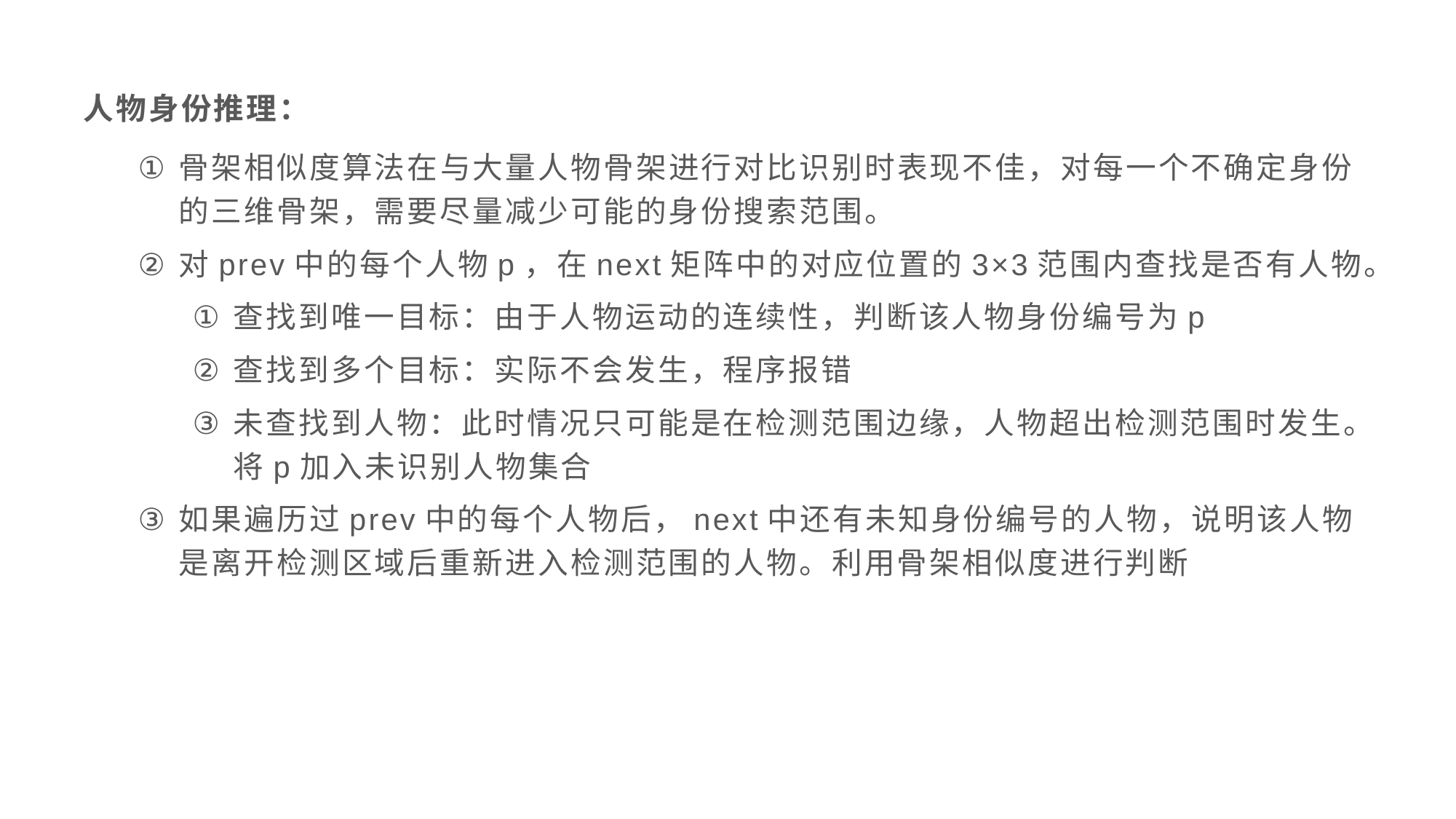

人物身份推理：
骨架相似度算法在与大量人物骨架进行对比识别时表现不佳，对每一个不确定身份的三维骨架，需要尽量减少可能的身份搜索范围。
对prev中的每个人物p，在next矩阵中的对应位置的3×3范围内查找是否有人物。
查找到唯一目标：由于人物运动的连续性，判断该人物身份编号为p
查找到多个目标：实际不会发生，程序报错
未查找到人物：此时情况只可能是在检测范围边缘，人物超出检测范围时发生。将p加入未识别人物集合
如果遍历过prev中的每个人物后，next中还有未知身份编号的人物，说明该人物是离开检测区域后重新进入检测范围的人物。利用骨架相似度进行判断